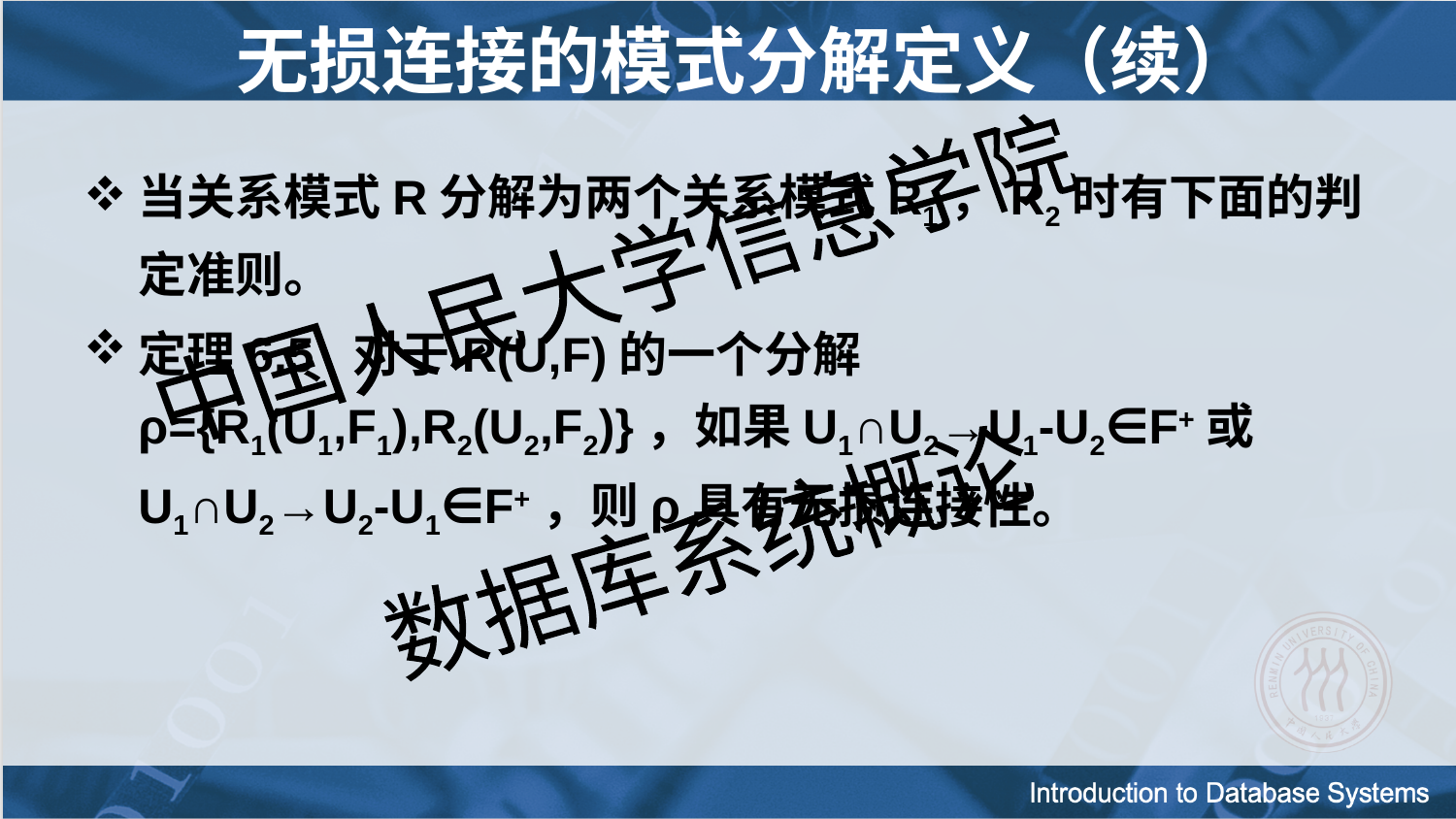

# 无损连接的模式分解定义（续）
当关系模式R分解为两个关系模式R1，R2时有下面的判定准则。
定理6.5  对于R(U,F)的一个分解ρ={R1(U1,F1),R2(U2,F2)}，如果U1∩U2→U1-U2∈F+或U1∩U2→U2-U1∈F+，则ρ具有无损连接性。